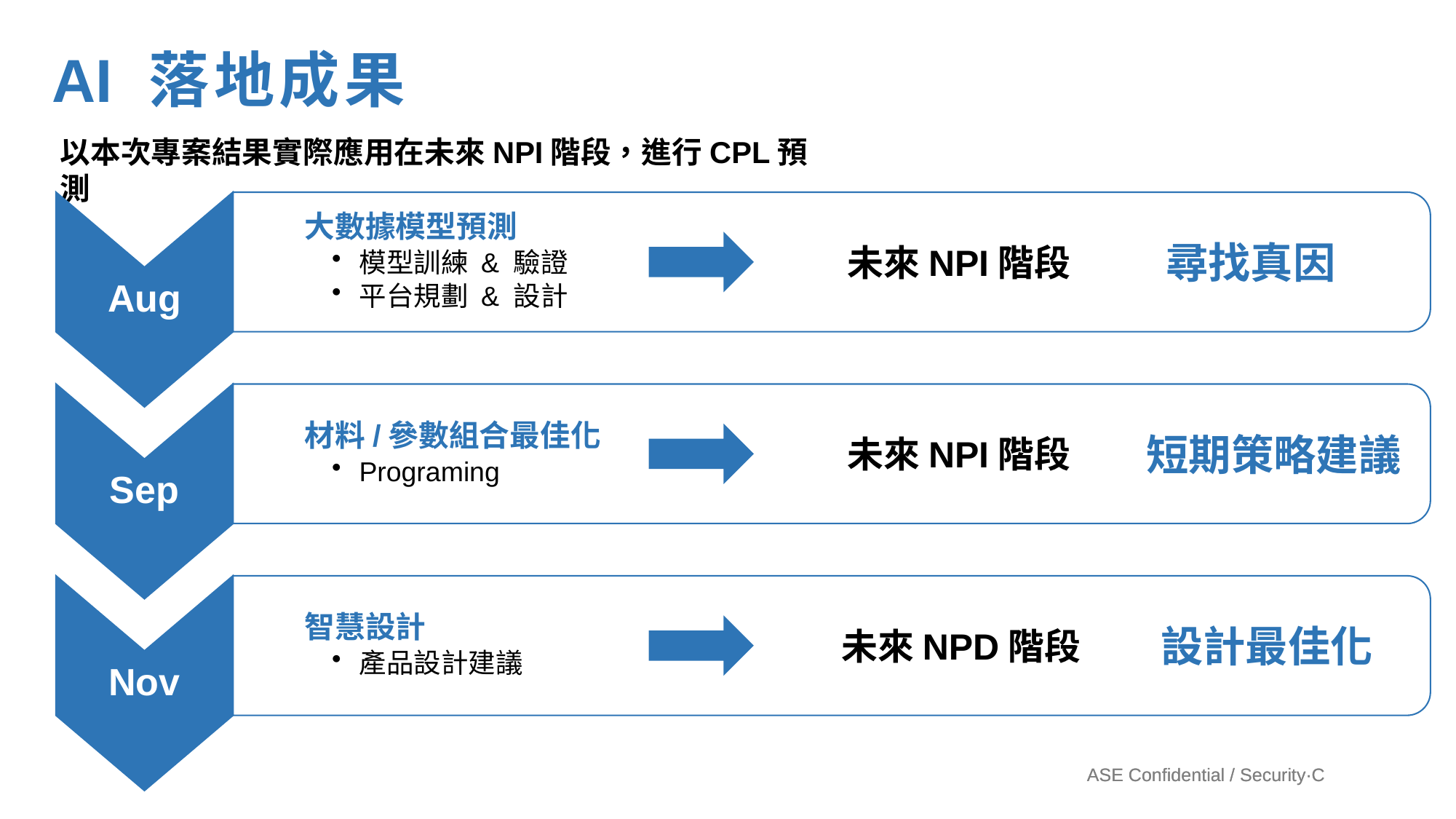

AI 落地成果
以本次專案結果實際應用在未來NPI階段，進行CPL預測
Aug
大數據模型預測
模型訓練 & 驗證
平台規劃 & 設計
尋找真因

未來NPI階段
Sep
材料/參數組合最佳化
Programing
短期策略建議

未來NPI階段
Nov
智慧設計
產品設計建議
設計最佳化

未來NPD階段